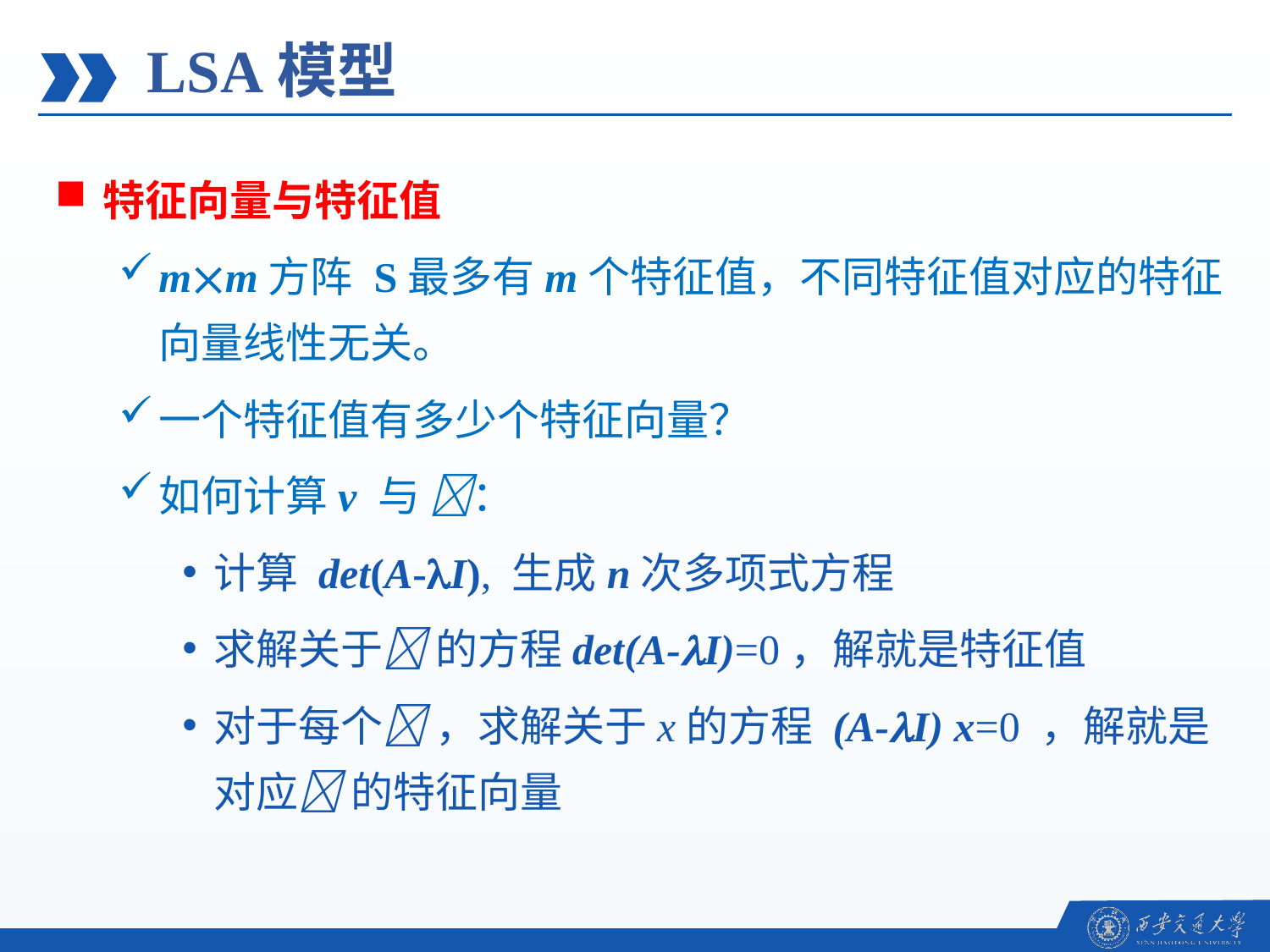

LSA模型
特征向量与特征值
m×m方阵 S最多有m个特征值，不同特征值对应的特征向量线性无关。
一个特征值有多少个特征向量？
如何计算v 与 λ：
计算 det(A-λI), 生成n次多项式方程
求解关于λ 的方程det(A-λI)=0，解就是特征值
对于每个λ ，求解关于x的方程 (A-λI) x=0 ，解就是对应λ 的特征向量